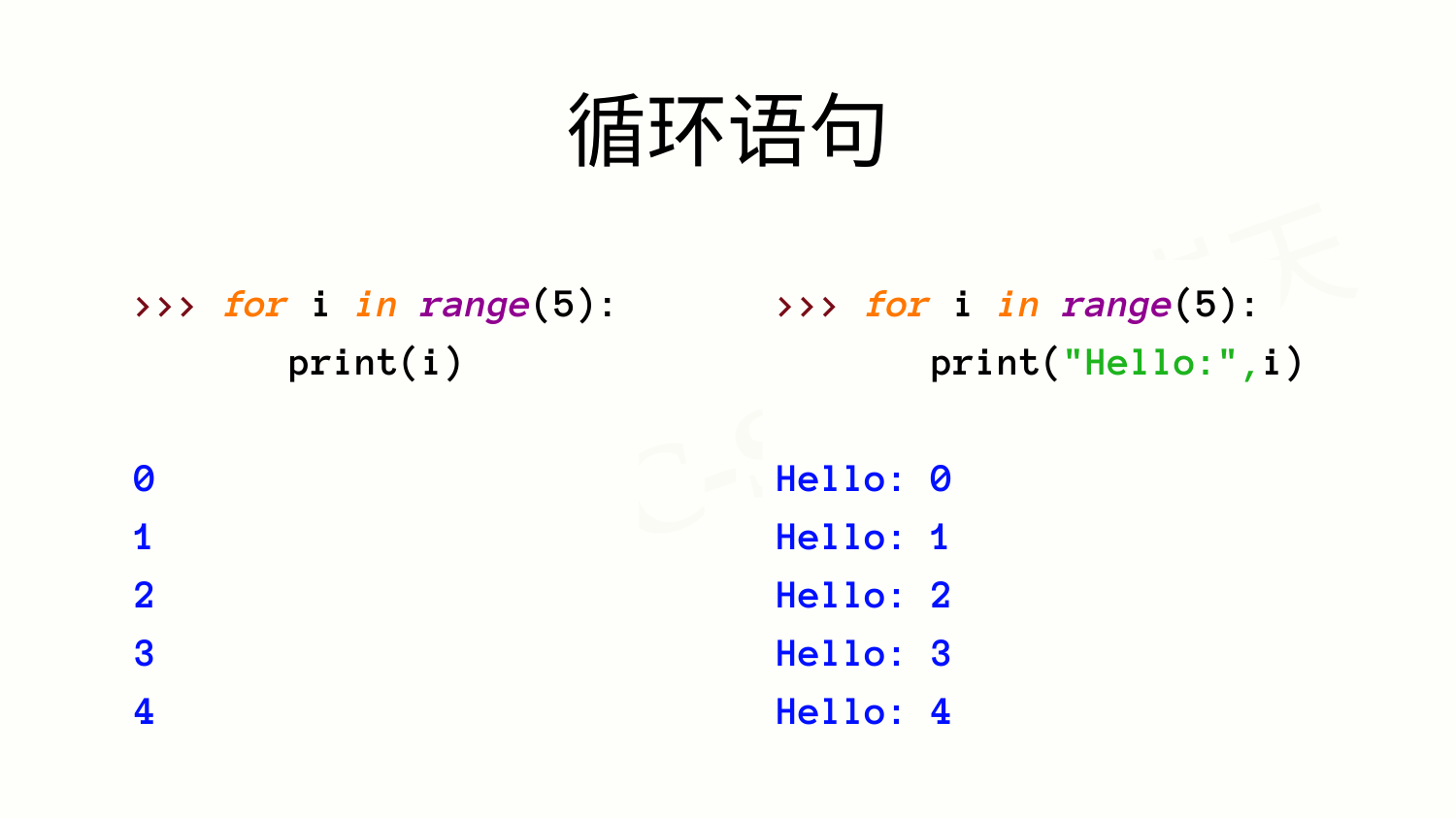

循环语句
>>> for i in range(5):
       print(i)

0
1
2
3
4
>>> for i in range(5):
       print("Hello:",i)

Hello: 0
Hello: 1
Hello: 2
Hello: 3
Hello: 4